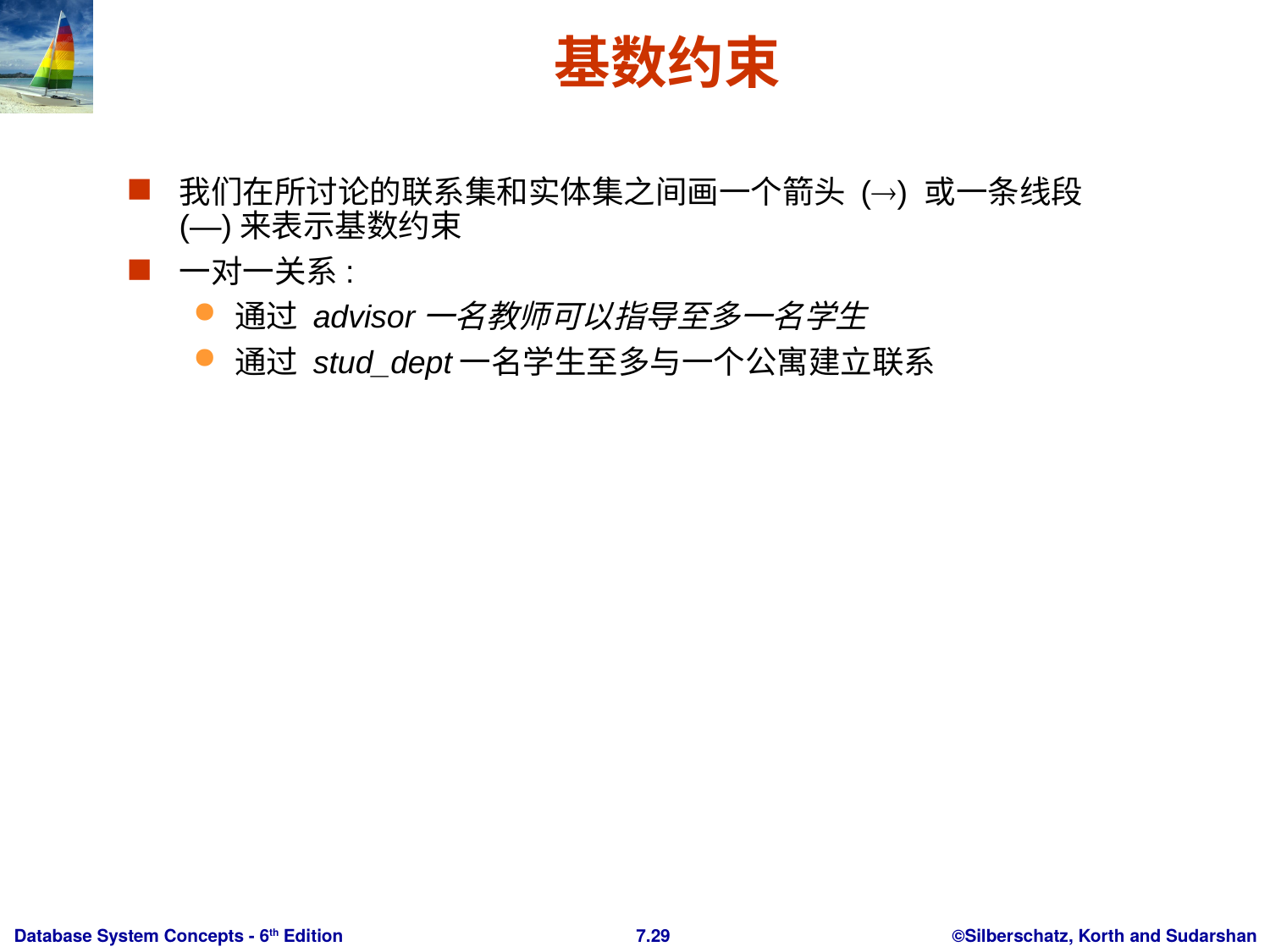

# 基数约束
我们在所讨论的联系集和实体集之间画一个箭头 (→) 或一条线段(—)来表示基数约束
一对一关系:
通过 advisor一名教师可以指导至多一名学生
通过 stud_dept一名学生至多与一个公寓建立联系